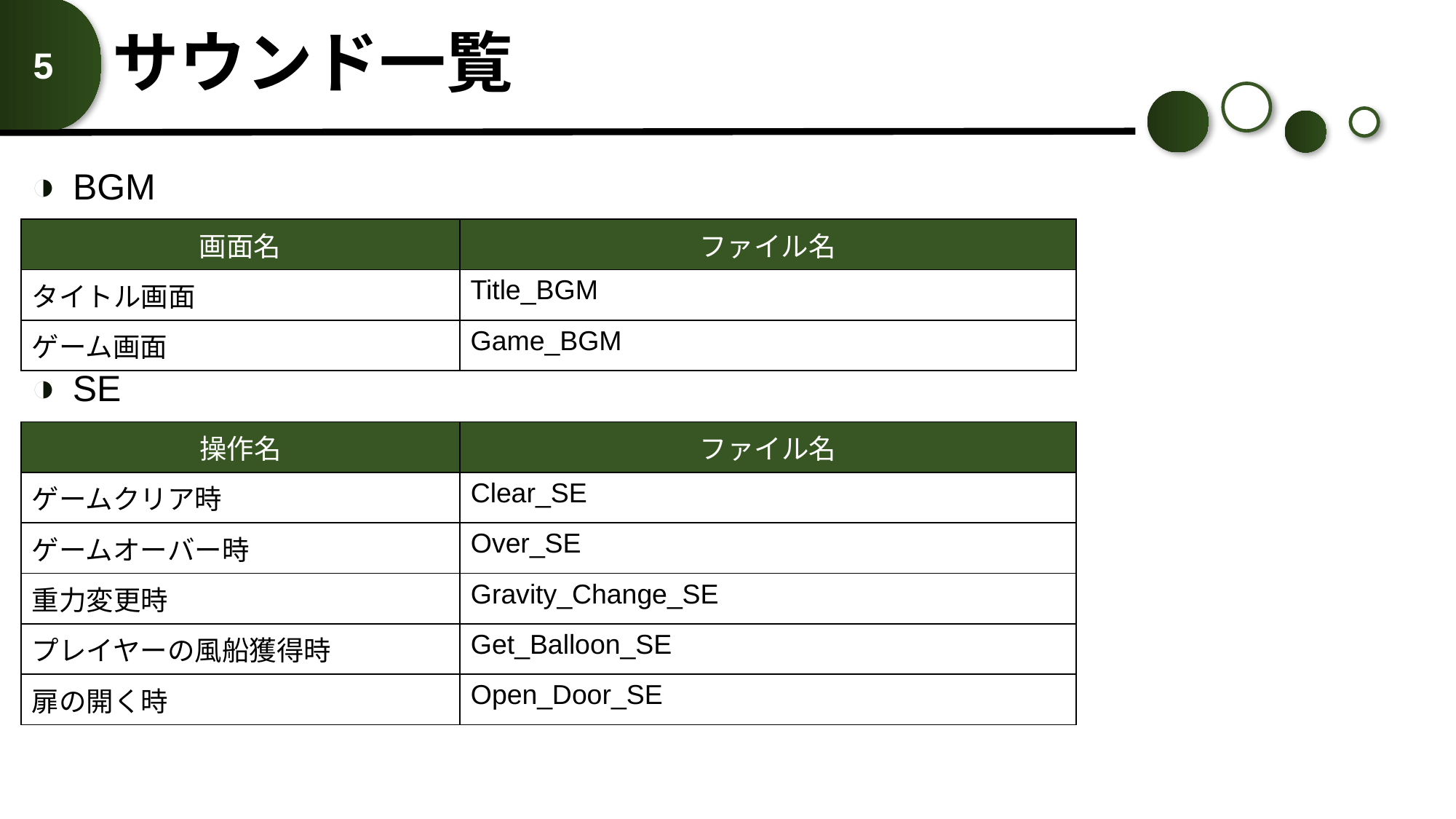

# サウンド一覧
5
BGM
| 画面名 | ファイル名 |
| --- | --- |
| タイトル画面 | Title\_BGM |
| ゲーム画面 | Game\_BGM |
SE
| 操作名 | ファイル名 |
| --- | --- |
| ゲームクリア時 | Clear\_SE |
| ゲームオーバー時 | Over\_SE |
| 重力変更時 | Gravity\_Change\_SE |
| プレイヤーの風船獲得時 | Get\_Balloon\_SE |
| 扉の開く時 | Open\_Door\_SE |